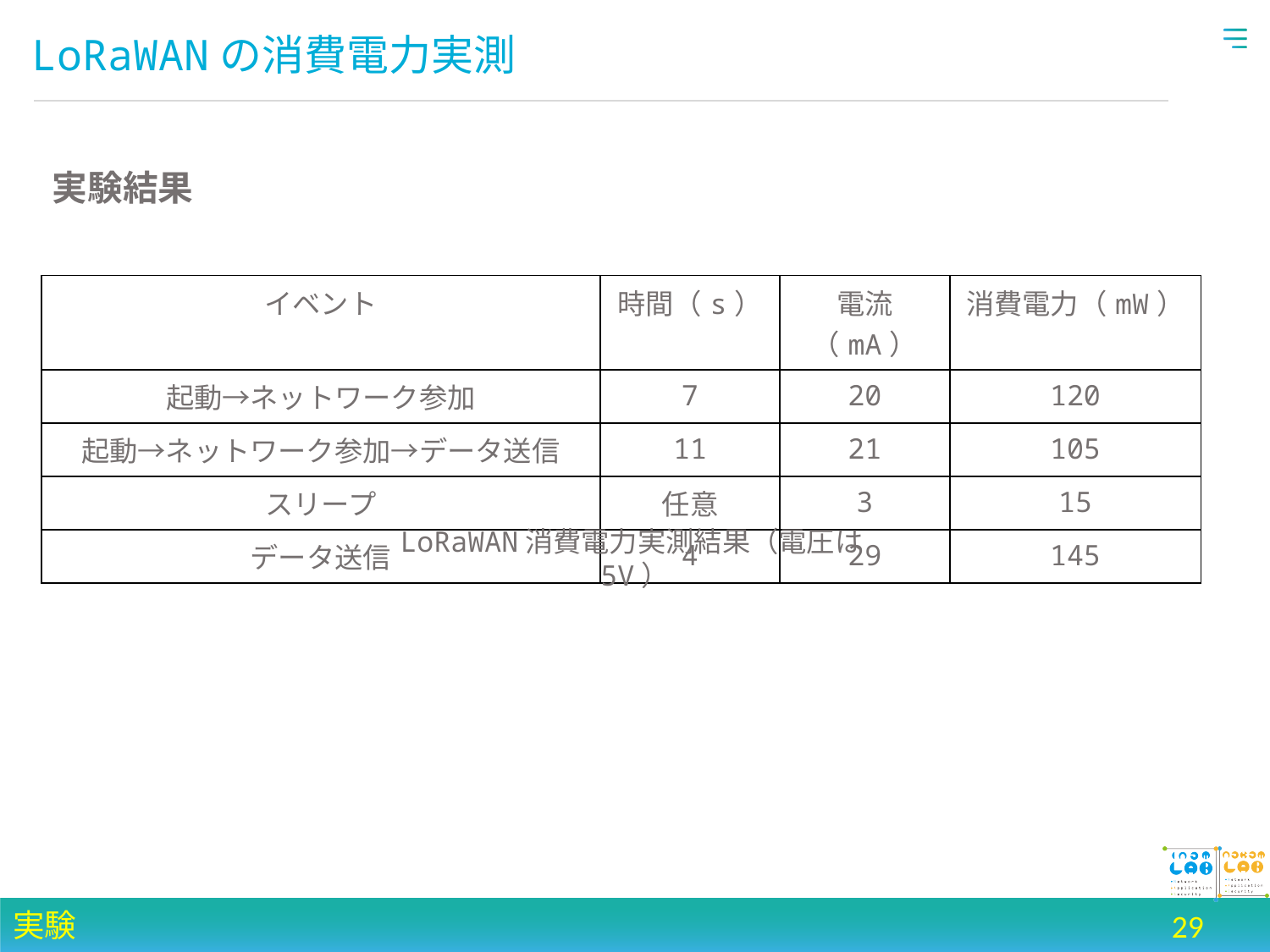

# LoRaWANの消費電力実測
実験結果
| イベント | 時間（s） | 電流（mA） | 消費電力（mW） |
| --- | --- | --- | --- |
| 起動→ネットワーク参加 | 7 | 20 | 120 |
| 起動→ネットワーク参加→データ送信 | 11 | 21 | 105 |
| スリープ | 任意 | 3 | 15 |
| データ送信 | 4 | 29 | 145 |
LoRaWAN消費電力実測結果（電圧は5V）
実験